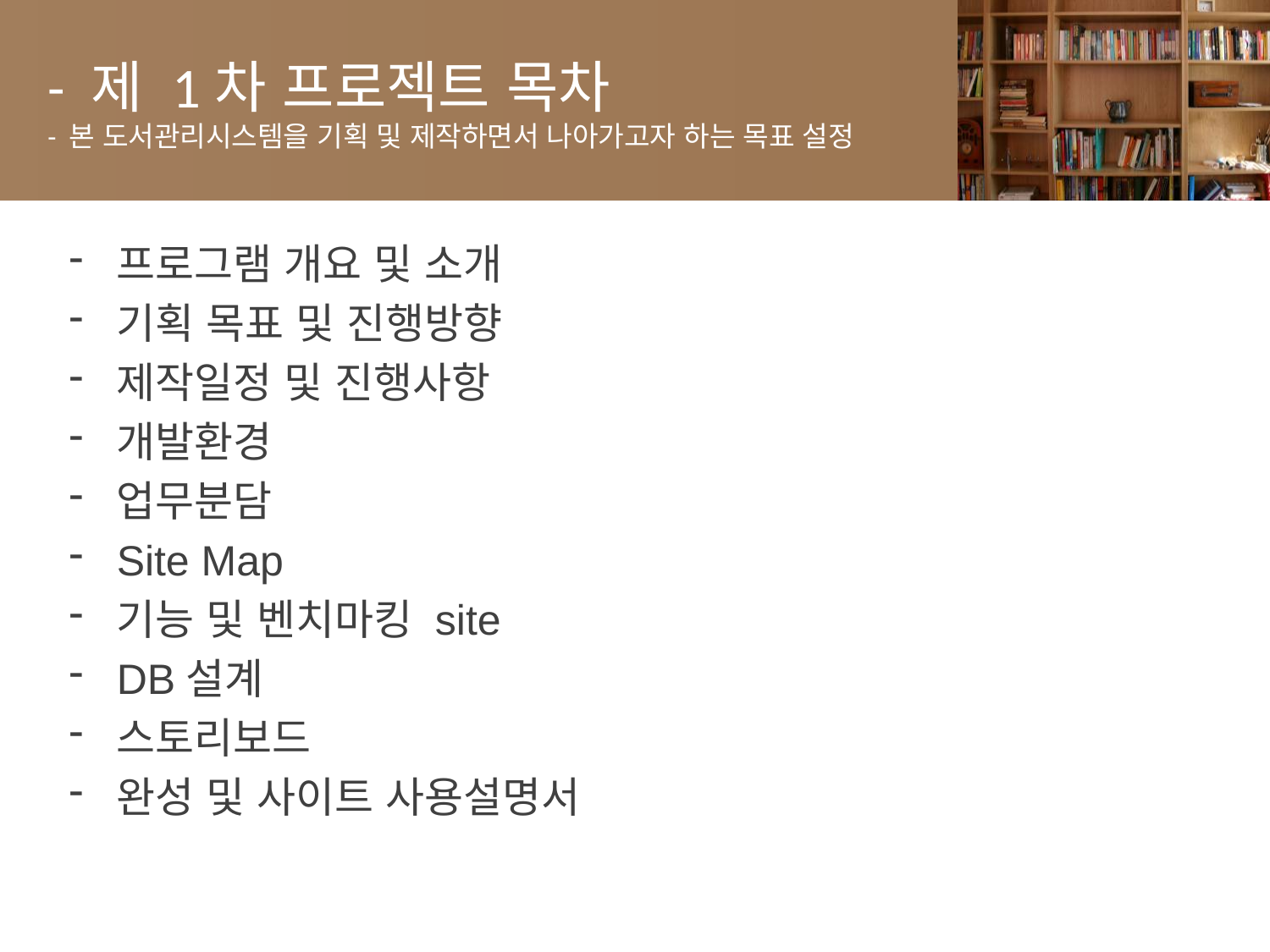

# - 제 1차 프로젝트 목차 - 본 도서관리시스템을 기획 및 제작하면서 나아가고자 하는 목표 설정
프로그램 개요 및 소개
기획 목표 및 진행방향
제작일정 및 진행사항
개발환경
업무분담
Site Map
기능 및 벤치마킹 site
DB설계
스토리보드
완성 및 사이트 사용설명서